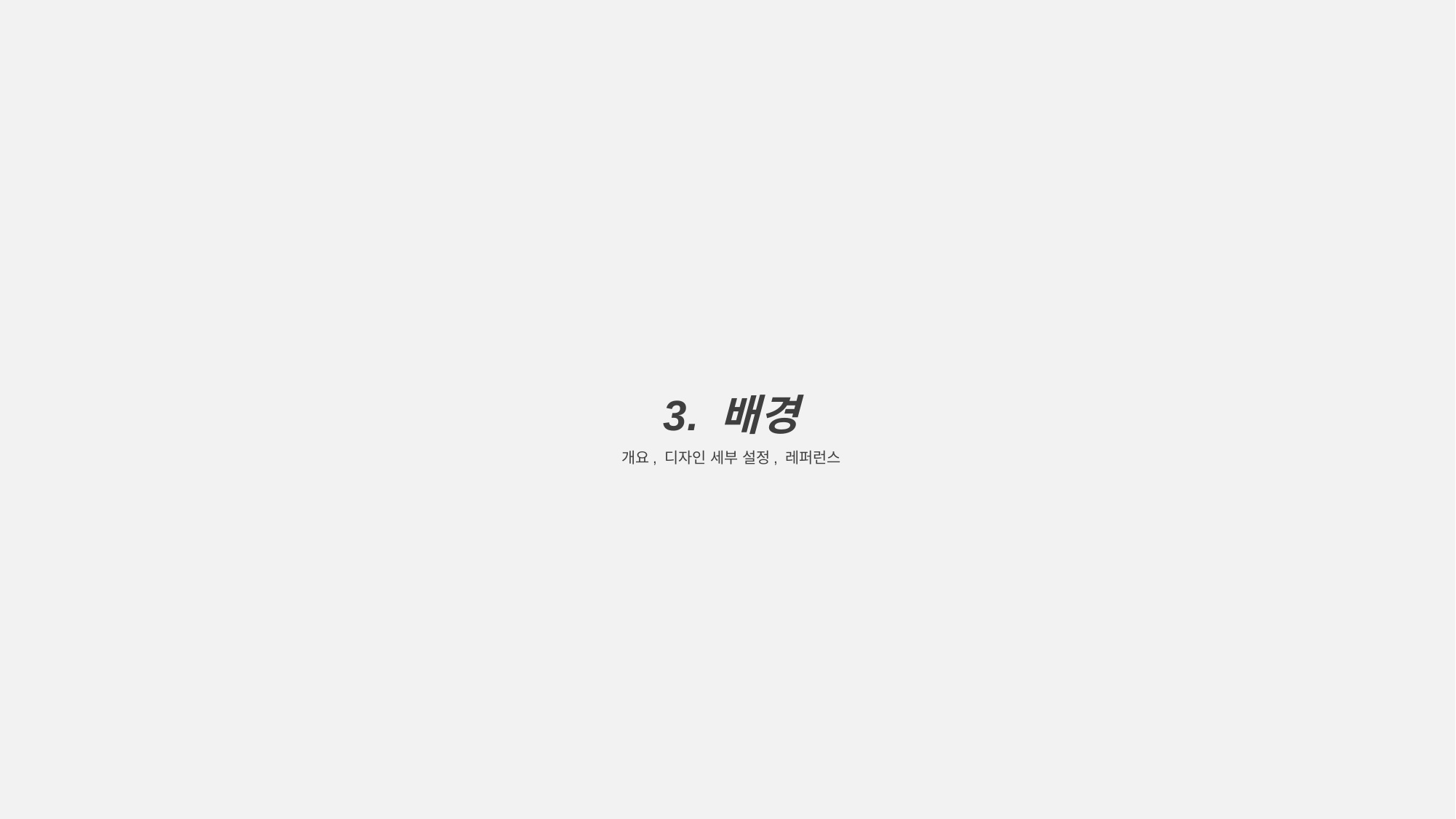

3. 배경
개요, 디자인 세부 설정, 레퍼런스